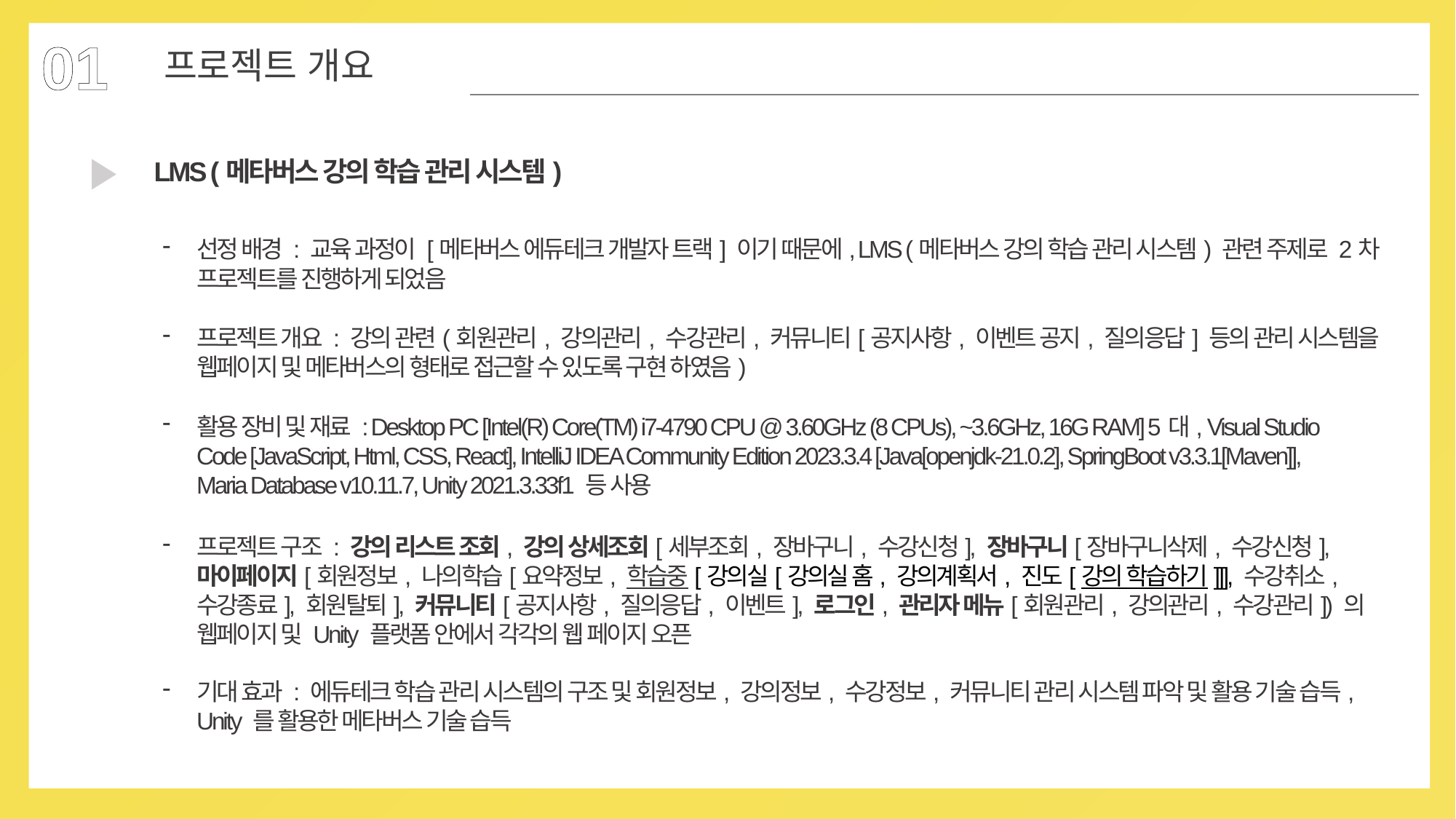

01
프로젝트 개요
▶
LMS (메타버스 강의 학습 관리 시스템)
선정 배경 : 교육 과정이 [메타버스 에듀테크 개발자 트랙] 이기 때문에, LMS (메타버스 강의 학습 관리 시스템) 관련 주제로 2차 프로젝트를 진행하게 되었음
프로젝트 개요 : 강의 관련(회원관리, 강의관리, 수강관리, 커뮤니티[공지사항, 이벤트 공지, 질의응답] 등의 관리 시스템을 웹페이지 및 메타버스의 형태로 접근할 수 있도록 구현 하였음)
활용 장비 및 재료 : Desktop PC [Intel(R) Core(TM) i7-4790 CPU @ 3.60GHz (8 CPUs), ~3.6GHz, 16G RAM] 5대, Visual Studio Code [JavaScript, Html, CSS, React], IntelliJ IDEA Community Edition 2023.3.4 [Java[openjdk-21.0.2], SpringBoot v3.3.1[Maven]], Maria Database v10.11.7, Unity 2021.3.33f1 등 사용
프로젝트 구조 : 강의 리스트 조회, 강의 상세조회[세부조회, 장바구니, 수강신청], 장바구니[장바구니삭제, 수강신청], 마이페이지[회원정보, 나의학습[요약정보, 학습중[강의실[강의실 홈, 강의계획서, 진도[강의 학습하기]]], 수강취소, 수강종료], 회원탈퇴], 커뮤니티[공지사항, 질의응답, 이벤트], 로그인, 관리자 메뉴[회원관리, 강의관리, 수강관리]) 의 웹페이지 및 Unity 플랫폼 안에서 각각의 웹 페이지 오픈
기대 효과 : 에듀테크 학습 관리 시스템의 구조 및 회원정보, 강의정보, 수강정보, 커뮤니티 관리 시스템 파악 및 활용 기술 습득, Unity 를 활용한 메타버스 기술 습득